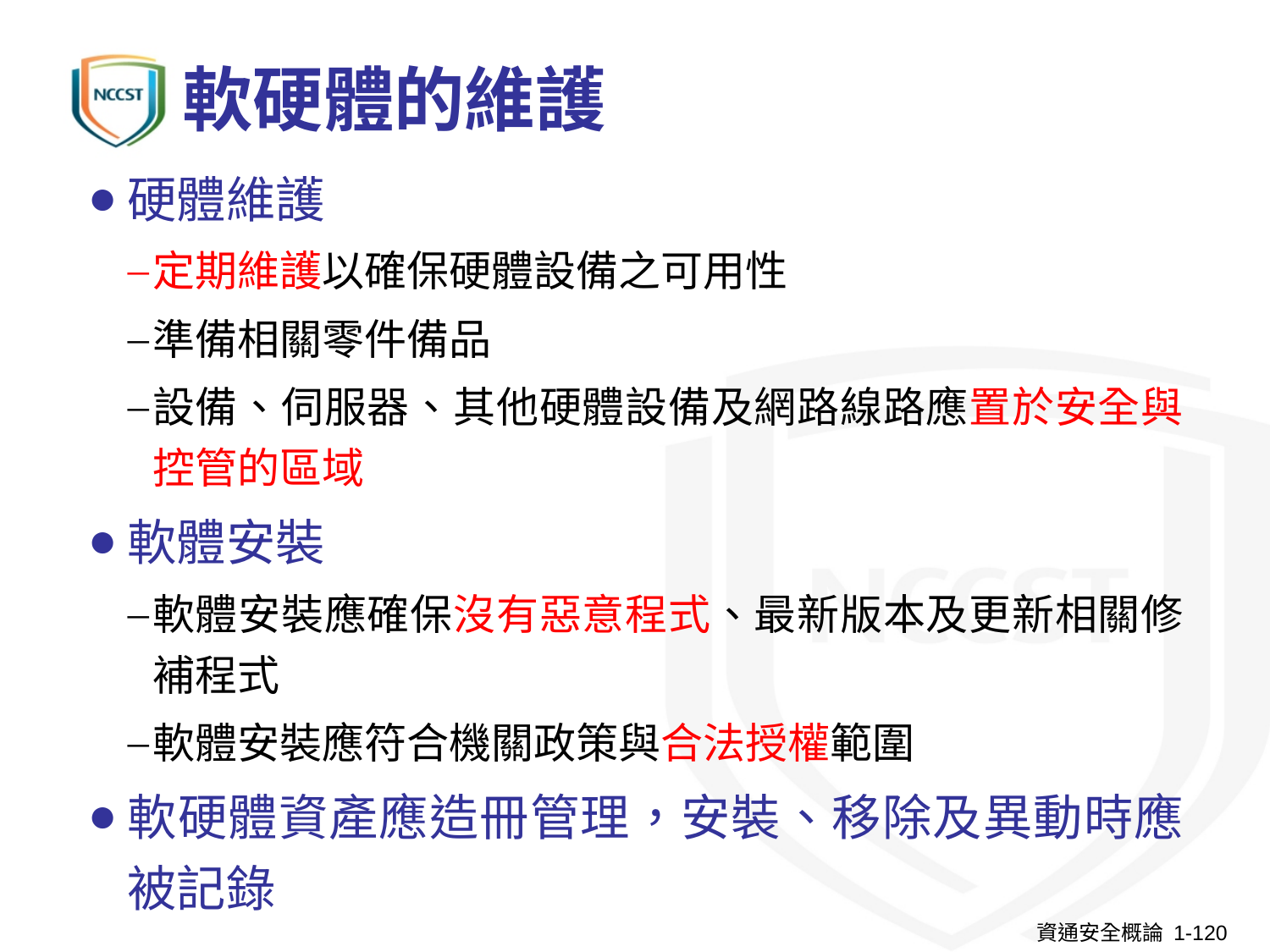

# 軟硬體的維護
硬體維護
定期維護以確保硬體設備之可用性
準備相關零件備品
設備、伺服器、其他硬體設備及網路線路應置於安全與控管的區域
軟體安裝
軟體安裝應確保沒有惡意程式、最新版本及更新相關修補程式
軟體安裝應符合機關政策與合法授權範圍
軟硬體資產應造冊管理，安裝、移除及異動時應被記錄